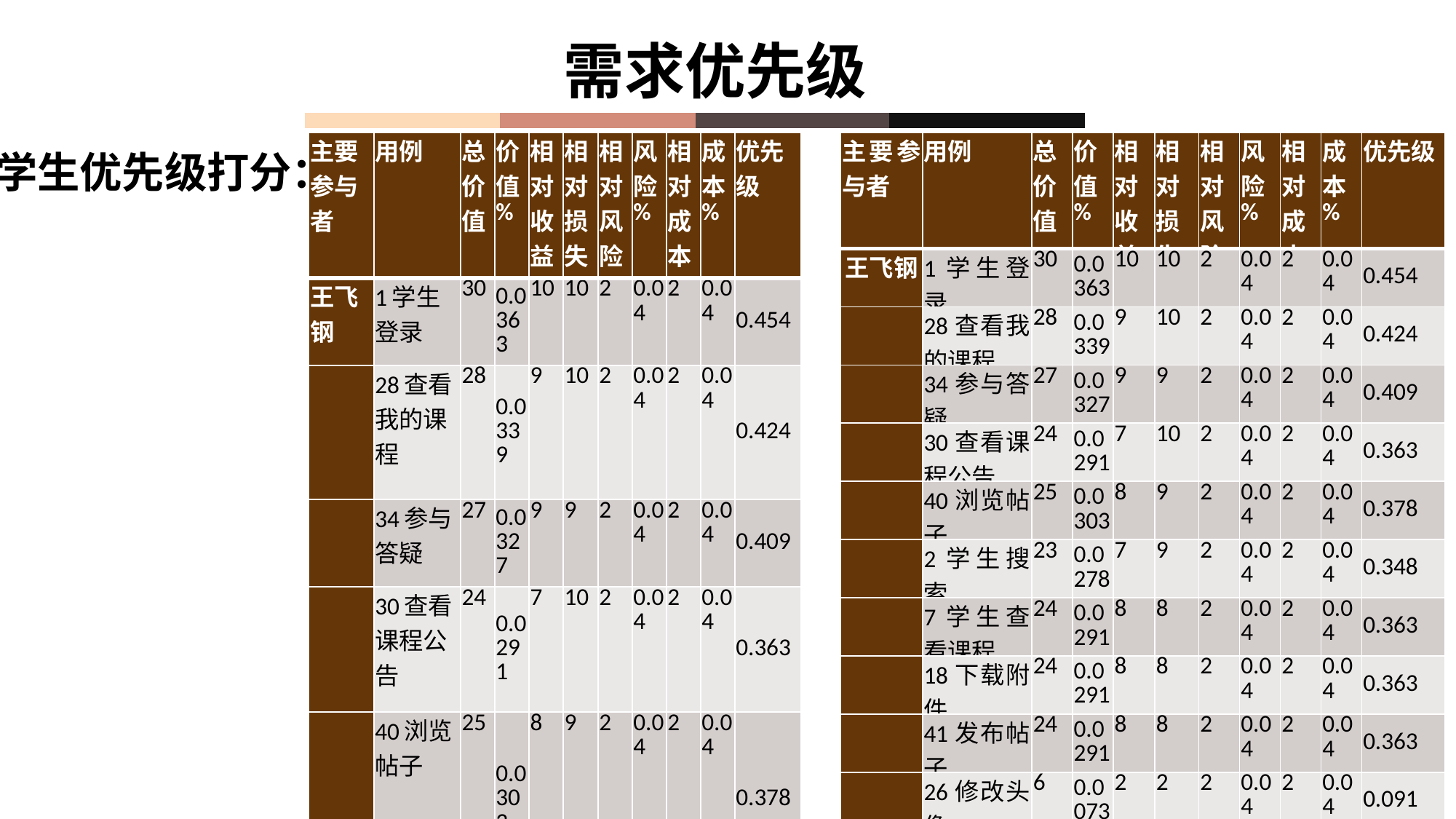

需求优先级
学生优先级打分：
| 主要参与者 | 用例 | 总价值 | 价值% | 相对收益 | 相对损失 | 相对风险 | 风险 % | 相对成本 | 成本 % | 优先级 |
| --- | --- | --- | --- | --- | --- | --- | --- | --- | --- | --- |
| 王飞钢 | 1学生登录 | 30 | 0.0363 | 10 | 10 | 2 | 0.04 | 2 | 0.04 | 0.454 |
|  | 28查看我的课程 | 28 | 0.0339 | 9 | 10 | 2 | 0.04 | 2 | 0.04 | 0.424 |
|  | 34参与答疑 | 27 | 0.0327 | 9 | 9 | 2 | 0.04 | 2 | 0.04 | 0.409 |
|  | 30查看课程公告 | 24 | 0.0291 | 7 | 10 | 2 | 0.04 | 2 | 0.04 | 0.363 |
|  | 40浏览帖子 | 25 | 0.0303 | 8 | 9 | 2 | 0.04 | 2 | 0.04 | 0.378 |
| 主要参与者 | 用例 | 总价值 | 价值% | 相对收益 | 相对损失 | 相对风险 | 风险 % | 相对成本 | 成本 % | 优先级 |
| --- | --- | --- | --- | --- | --- | --- | --- | --- | --- | --- |
| 王飞钢 | 1学生登录 | 30 | 0.0363 | 10 | 10 | 2 | 0.04 | 2 | 0.04 | 0.454 |
|  | 28查看我的课程 | 28 | 0.0339 | 9 | 10 | 2 | 0.04 | 2 | 0.04 | 0.424 |
|  | 34参与答疑 | 27 | 0.0327 | 9 | 9 | 2 | 0.04 | 2 | 0.04 | 0.409 |
|  | 30查看课程公告 | 24 | 0.0291 | 7 | 10 | 2 | 0.04 | 2 | 0.04 | 0.363 |
|  | 40浏览帖子 | 25 | 0.0303 | 8 | 9 | 2 | 0.04 | 2 | 0.04 | 0.378 |
|  | 2学生搜索 | 23 | 0.0278 | 7 | 9 | 2 | 0.04 | 2 | 0.04 | 0.348 |
|  | 7学生查看课程 | 24 | 0.0291 | 8 | 8 | 2 | 0.04 | 2 | 0.04 | 0.363 |
|  | 18下载附件 | 24 | 0.0291 | 8 | 8 | 2 | 0.04 | 2 | 0.04 | 0.363 |
|  | 41发布帖子 | 24 | 0.0291 | 8 | 8 | 2 | 0.04 | 2 | 0.04 | 0.363 |
|  | 26修改头像 | 6 | 0.0073 | 2 | 2 | 2 | 0.04 | 2 | 0.04 | 0.091 |